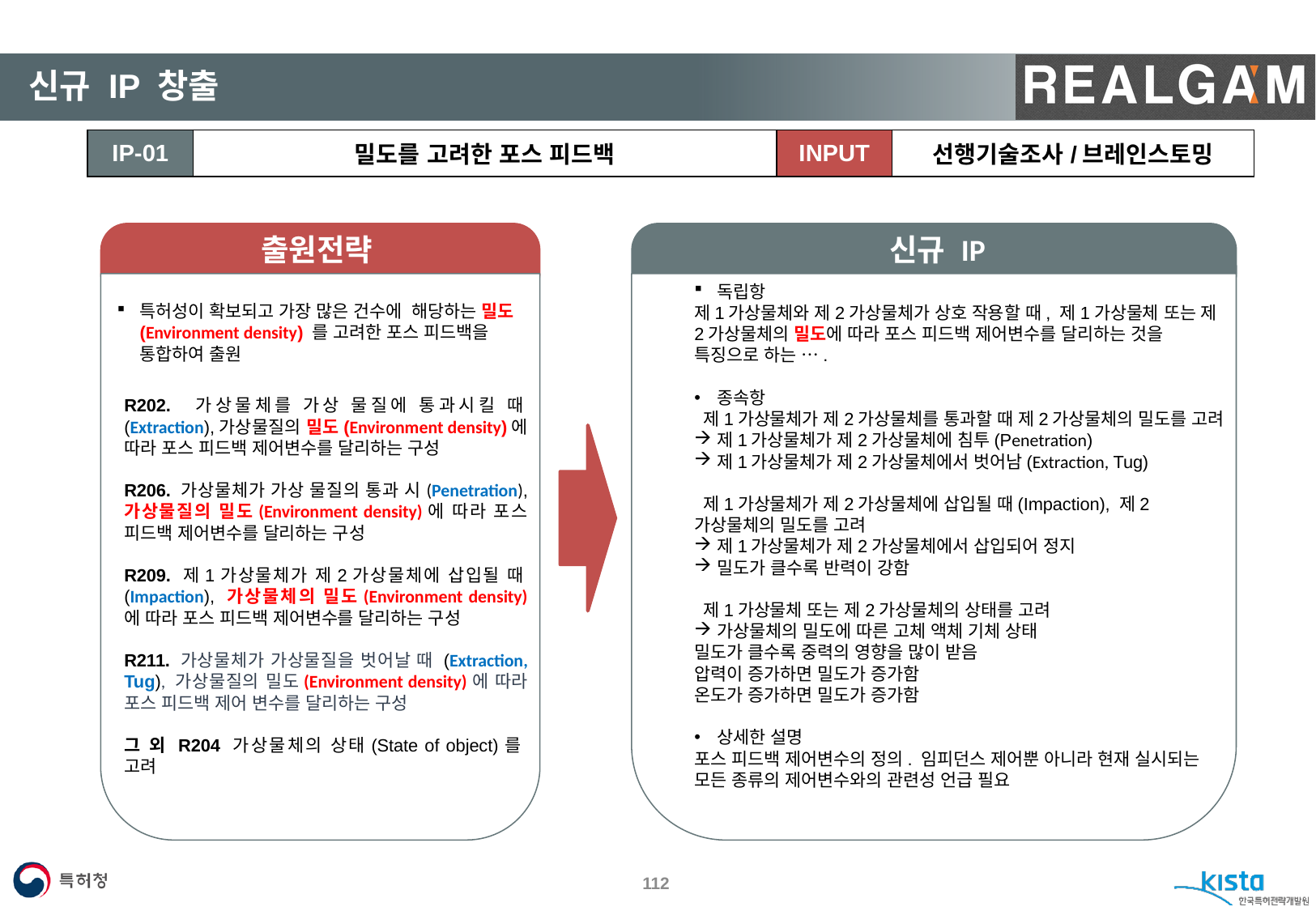

#
신규 IP 창출

| IP-01 | 밀도를 고려한 포스 피드백 | INPUT | 선행기술조사/브레인스토밍 |
| --- | --- | --- | --- |

출원전략
신규 IP

독립항
제1가상물체와 제2가상물체가 상호 작용할 때, 제1가상물체 또는 제2가상물체의 밀도에 따라 포스 피드백 제어변수를 달리하는 것을 특징으로 하는 ….

종속항
 제1가상물체가 제2가상물체를 통과할 때 제2가상물체의 밀도를 고려
제1가상물체가 제2가상물체에 침투(Penetration)
제1가상물체가 제2가상물체에서 벗어남(Extraction, Tug)

 제1가상물체가 제2가상물체에 삽입될 때(Impaction), 제2가상물체의 밀도를 고려
제1가상물체가 제2가상물체에서 삽입되어 정지
밀도가 클수록 반력이 강함

 제1가상물체 또는 제2가상물체의 상태를 고려
가상물체의 밀도에 따른 고체 액체 기체 상태
밀도가 클수록 중력의 영향을 많이 받음
압력이 증가하면 밀도가 증가함
온도가 증가하면 밀도가 증가함

상세한 설명
포스 피드백 제어변수의 정의. 임피던스 제어뿐 아니라 현재 실시되는 모든 종류의 제어변수와의 관련성 언급 필요
특허성이 확보되고 가장 많은 건수에  해당하는 밀도 (Environment density) 를 고려한 포스 피드백을 통합하여 출원
R202.  가상물체를 가상 물질에 통과시킬 때(Extraction),가상물질의 밀도(Environment density)에 따라 포스 피드백 제어변수를 달리하는 구성

R206. 가상물체가 가상 물질의 통과 시(Penetration), 가상물질의 밀도(Environment density)에 따라 포스 피드백 제어변수를 달리하는 구성

R209. 제1가상물체가 제2가상물체에 삽입될 때(Impaction), 가상물체의 밀도(Environment density) 에 따라 포스 피드백 제어변수를 달리하는 구성

R211. 가상물체가 가상물질을 벗어날 때 (Extraction, Tug), 가상물질의 밀도(Environment density)에 따라 포스 피드백 제어 변수를 달리하는 구성

그 외 R204 가상물체의 상태(State of object)를  고려